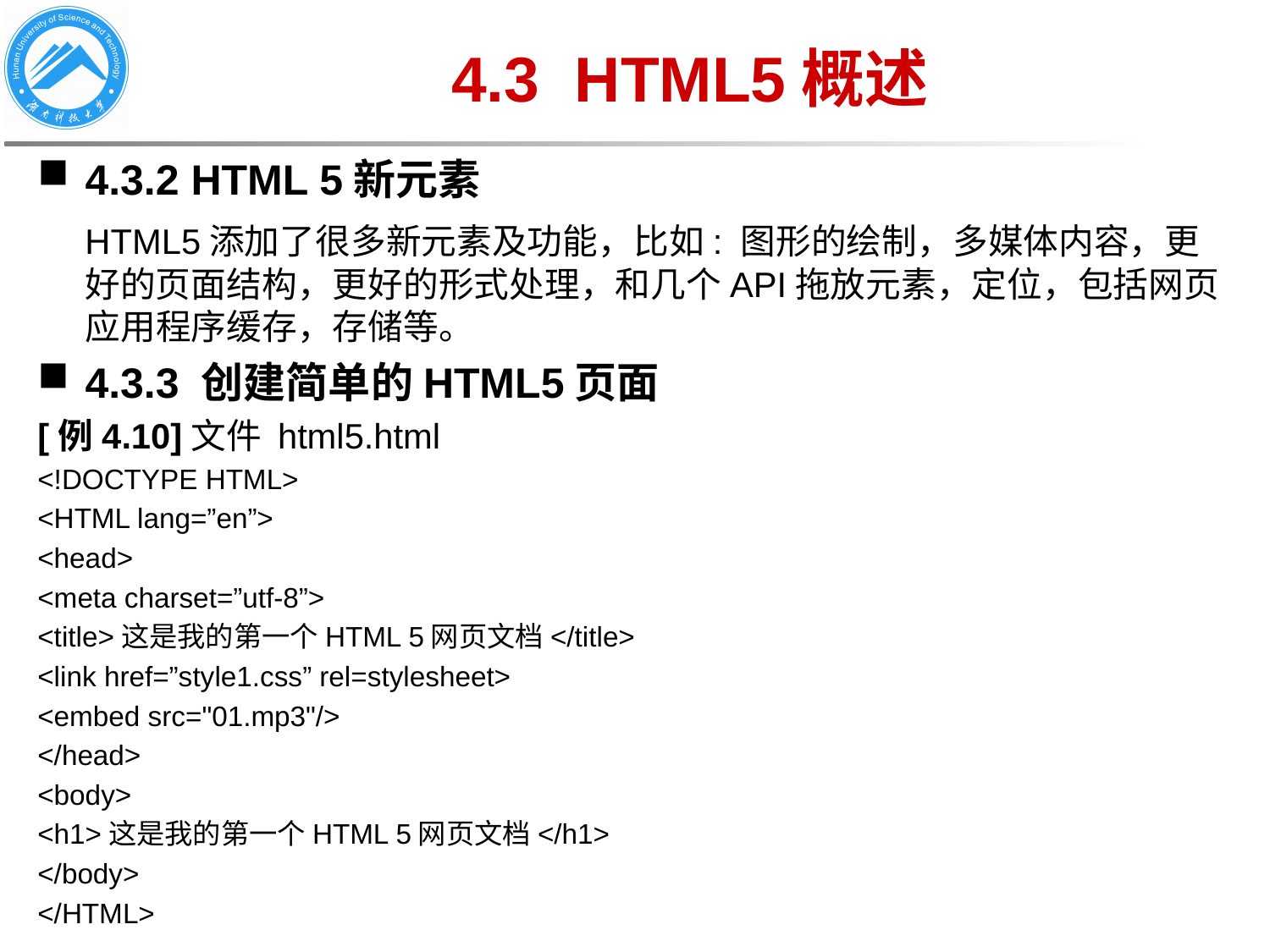

# 4.3  HTML5概述
4.3.2 HTML 5新元素
    HTML5添加了很多新元素及功能，比如: 图形的绘制，多媒体内容，更好的页面结构，更好的形式处理，和几个API拖放元素，定位，包括网页应用程序缓存，存储等。
4.3.3 创建简单的HTML5页面
[例4.10]文件 html5.html
<!DOCTYPE HTML>
<HTML lang=”en”>
<head>
<meta charset=”utf-8”>
<title>这是我的第一个HTML 5网页文档</title>
<link href=”style1.css” rel=stylesheet>
<embed src="01.mp3"/>
</head>
<body>
<h1>这是我的第一个HTML 5网页文档</h1>
</body>
</HTML>